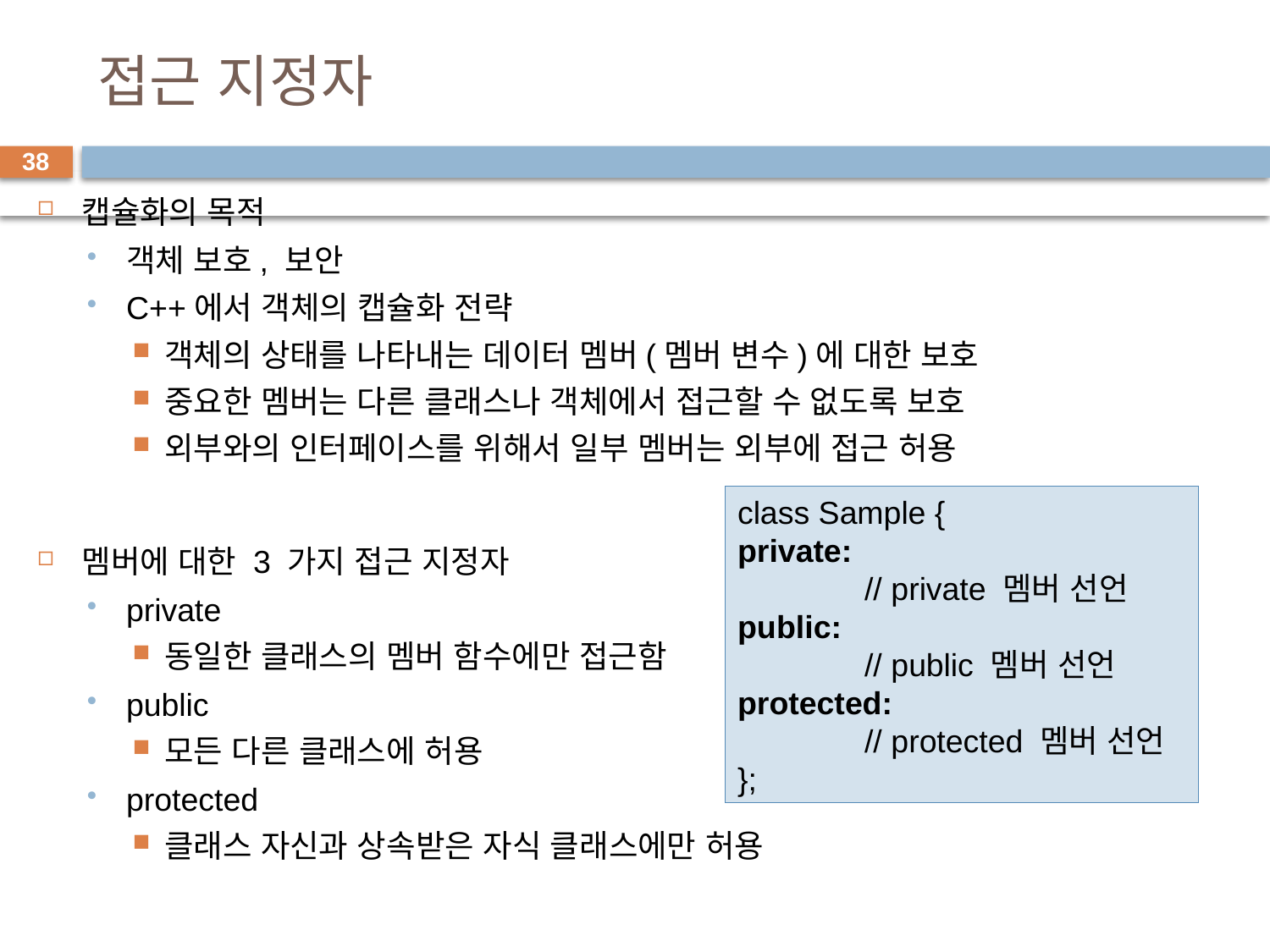

# 접근 지정자
38
캡슐화의 목적
객체 보호, 보안
C++에서 객체의 캡슐화 전략
객체의 상태를 나타내는 데이터 멤버(멤버 변수)에 대한 보호
중요한 멤버는 다른 클래스나 객체에서 접근할 수 없도록 보호
외부와의 인터페이스를 위해서 일부 멤버는 외부에 접근 허용

멤버에 대한 3 가지 접근 지정자
private
동일한 클래스의 멤버 함수에만 접근함
public
모든 다른 클래스에 허용
protected
클래스 자신과 상속받은 자식 클래스에만 허용
class Sample {
private:
	// private 멤버 선언
public:
	// public 멤버 선언
protected:
	// protected 멤버 선언
};